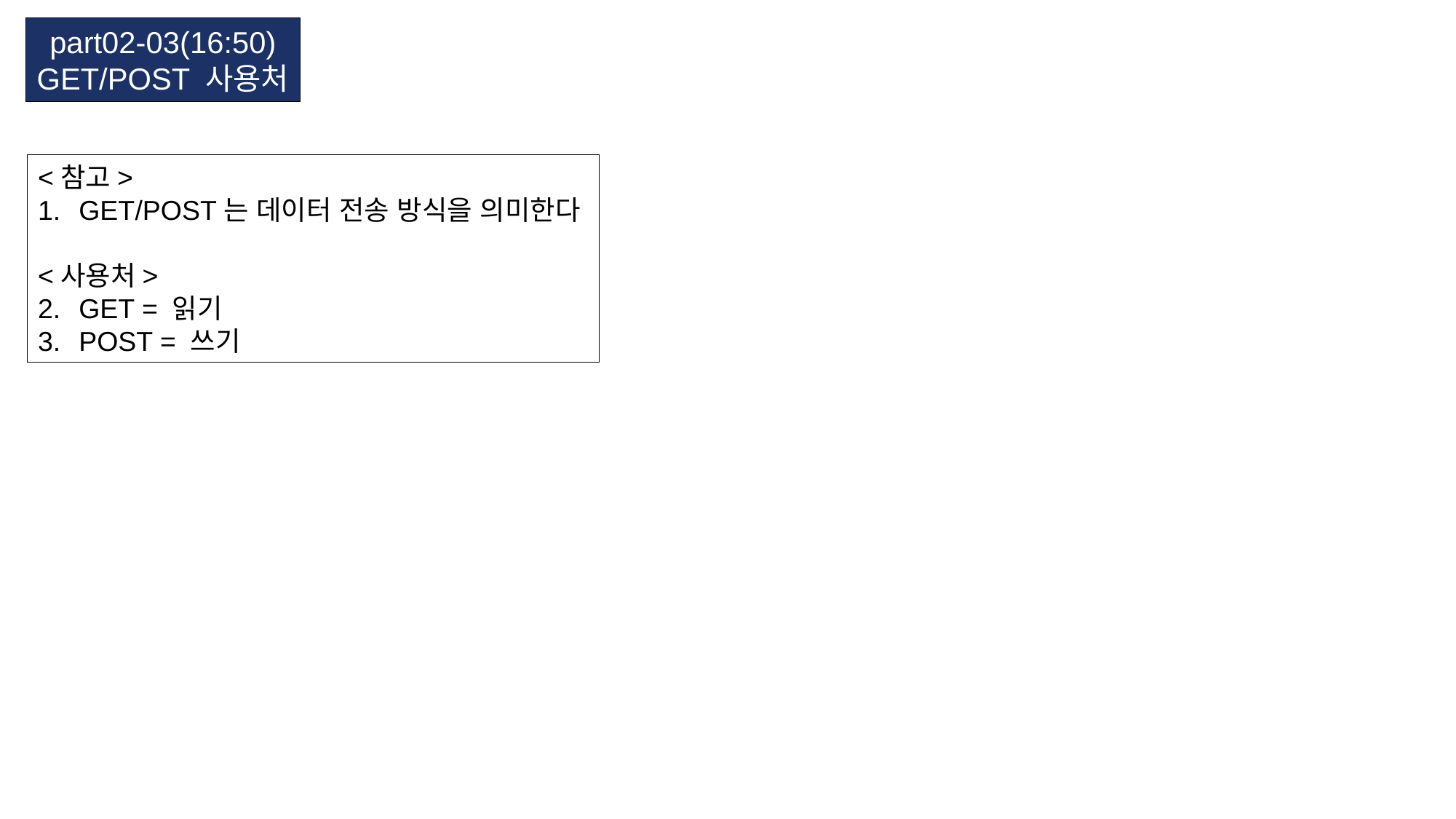

part02-03(16:50)
GET/POST 사용처
<참고>
GET/POST는 데이터 전송 방식을 의미한다

<사용처>
GET = 읽기
POST = 쓰기